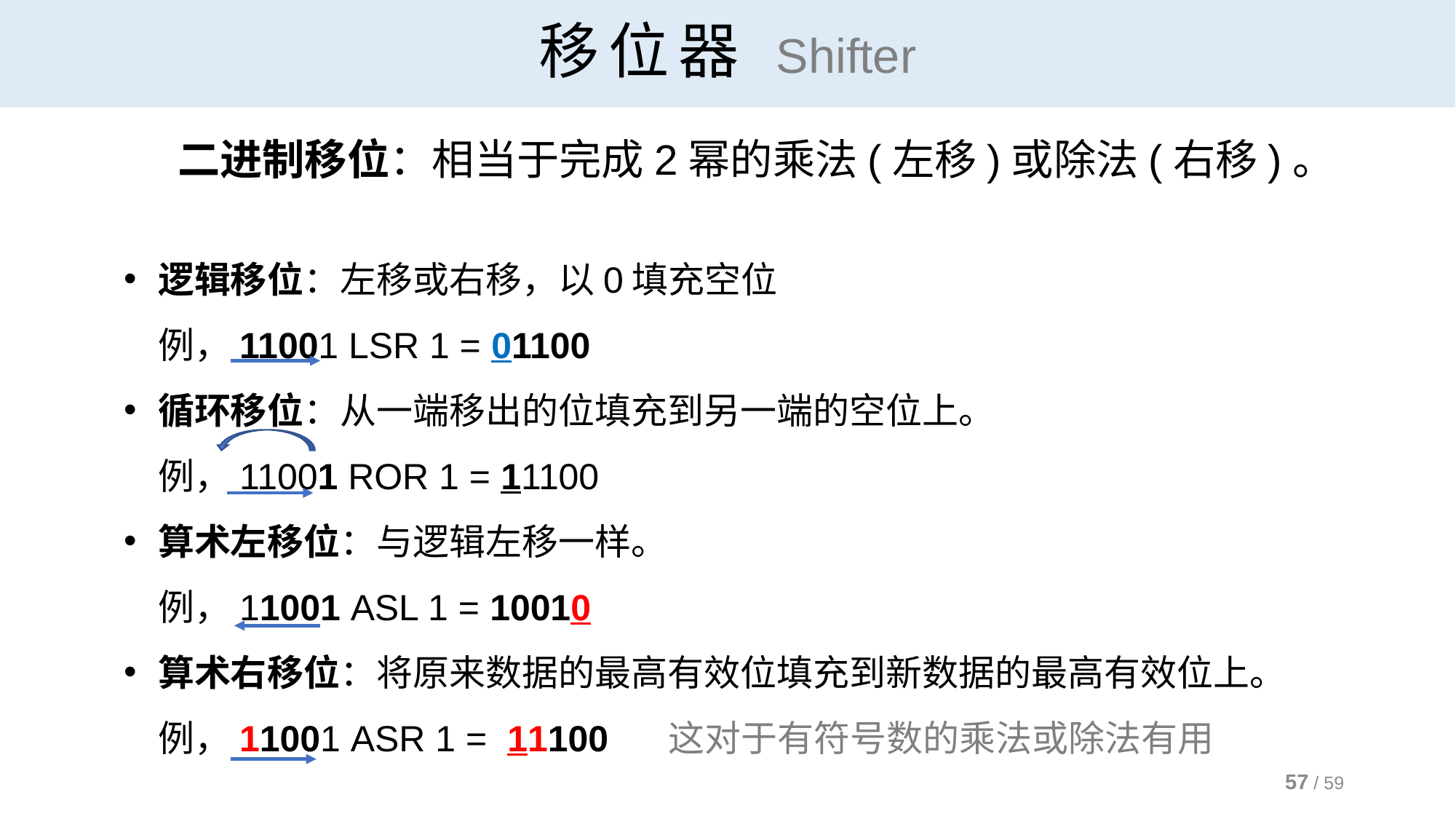

# 移位器 Shifter
二进制移位：相当于完成2幂的乘法(左移)或除法(右移)。
逻辑移位：左移或右移，以0填充空位
例，11001 LSR 1 = 01100
循环移位：从一端移出的位填充到另一端的空位上。
例，11001 ROR 1 = 11100
算术左移位：与逻辑左移一样。
例，11001 ASL 1 = 10010
算术右移位：将原来数据的最高有效位填充到新数据的最高有效位上。
例，11001 ASR 1 =  11100     这对于有符号数的乘法或除法有用

57 / 59